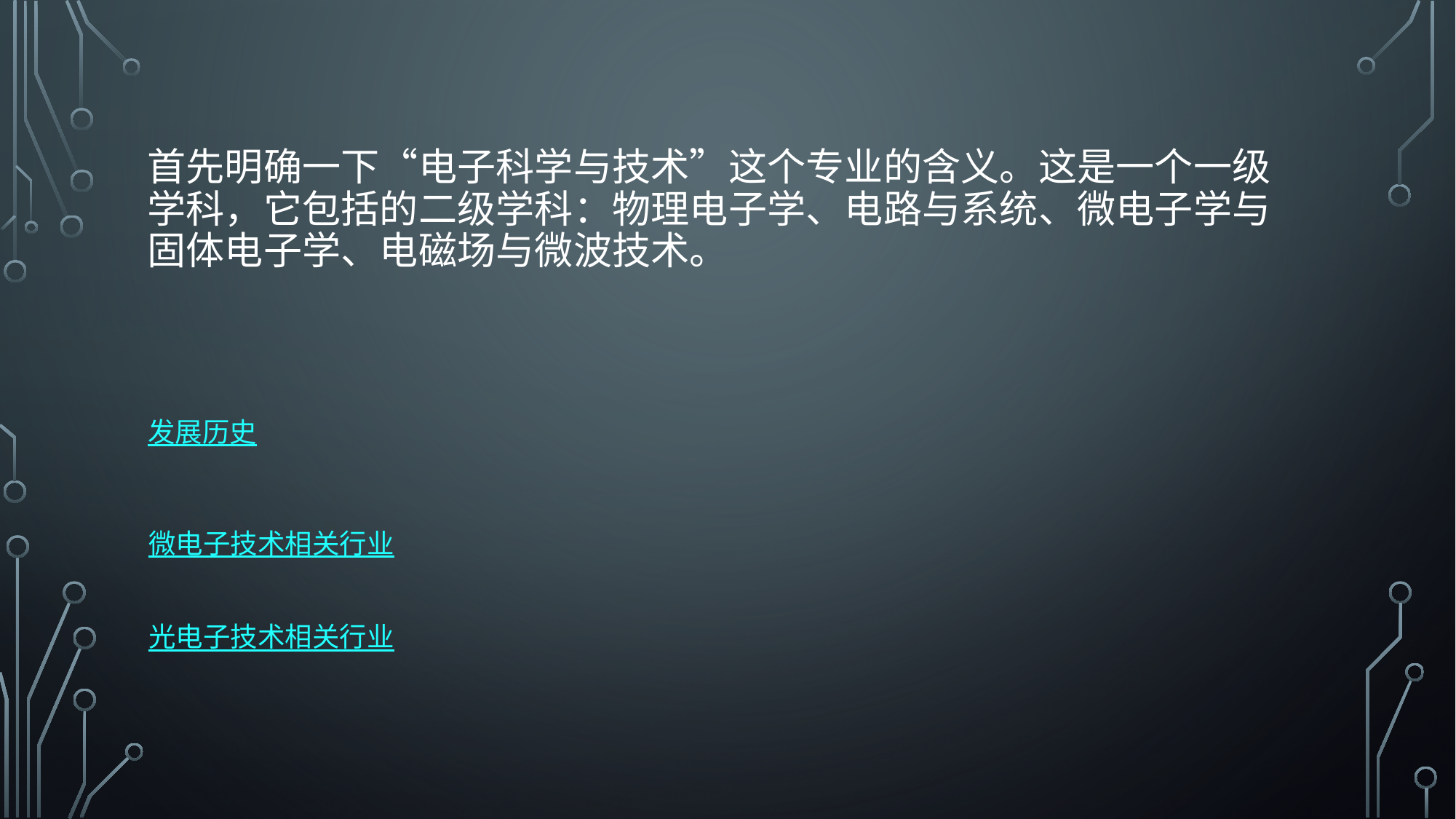

# 首先明确一下“电子科学与技术”这个专业的含义。这是一个一级学科，它包括的二级学科：物理电子学、电路与系统、微电子学与固体电子学、电磁场与微波技术。
发展历史
微电子技术相关行业
光电子技术相关行业